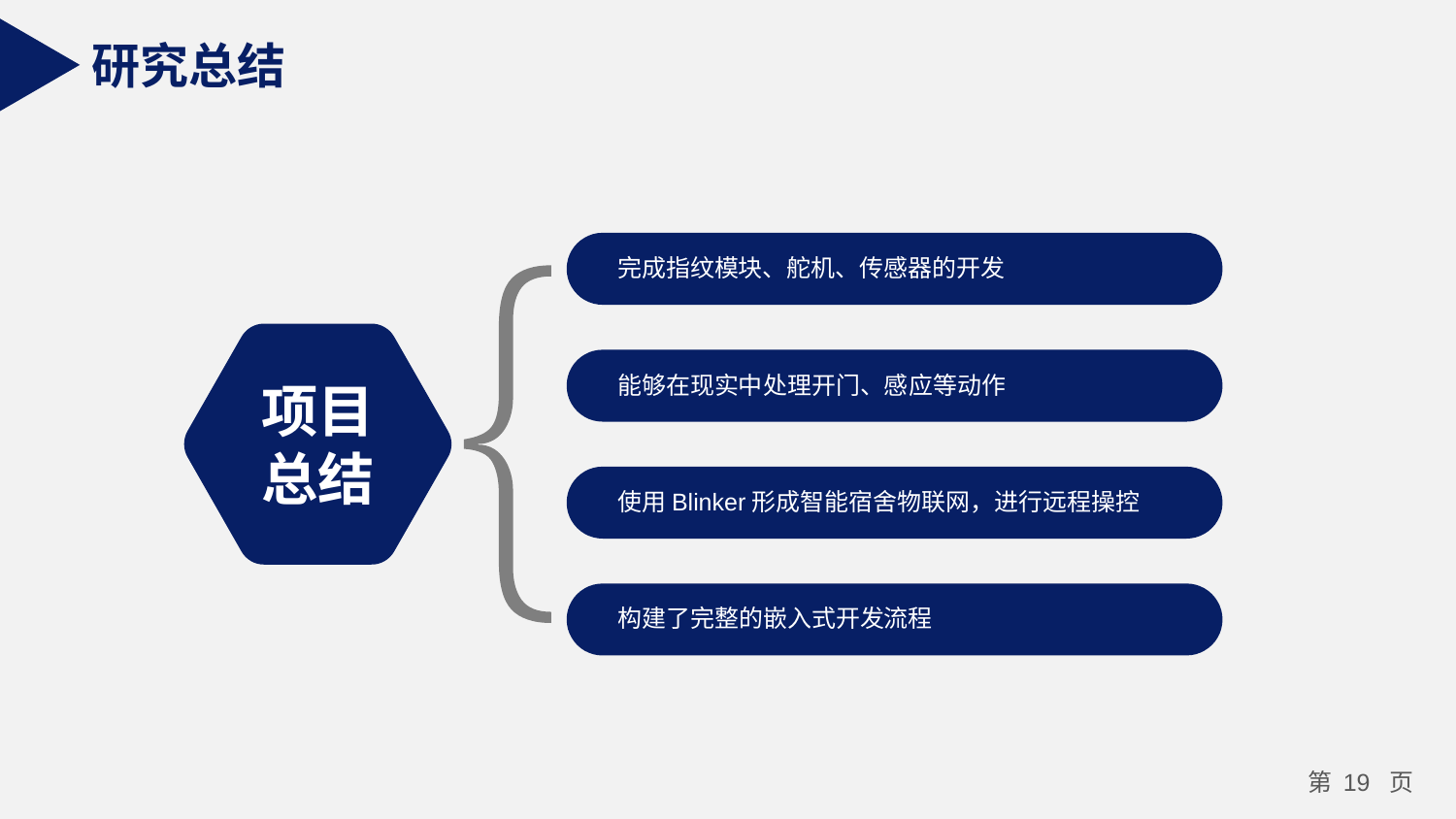

研究总结

完成指纹模块、舵机、传感器的开发

能够在现实中处理开门、感应等动作
项目总结

使用Blinker形成智能宿舍物联网，进行远程操控

构建了完整的嵌入式开发流程